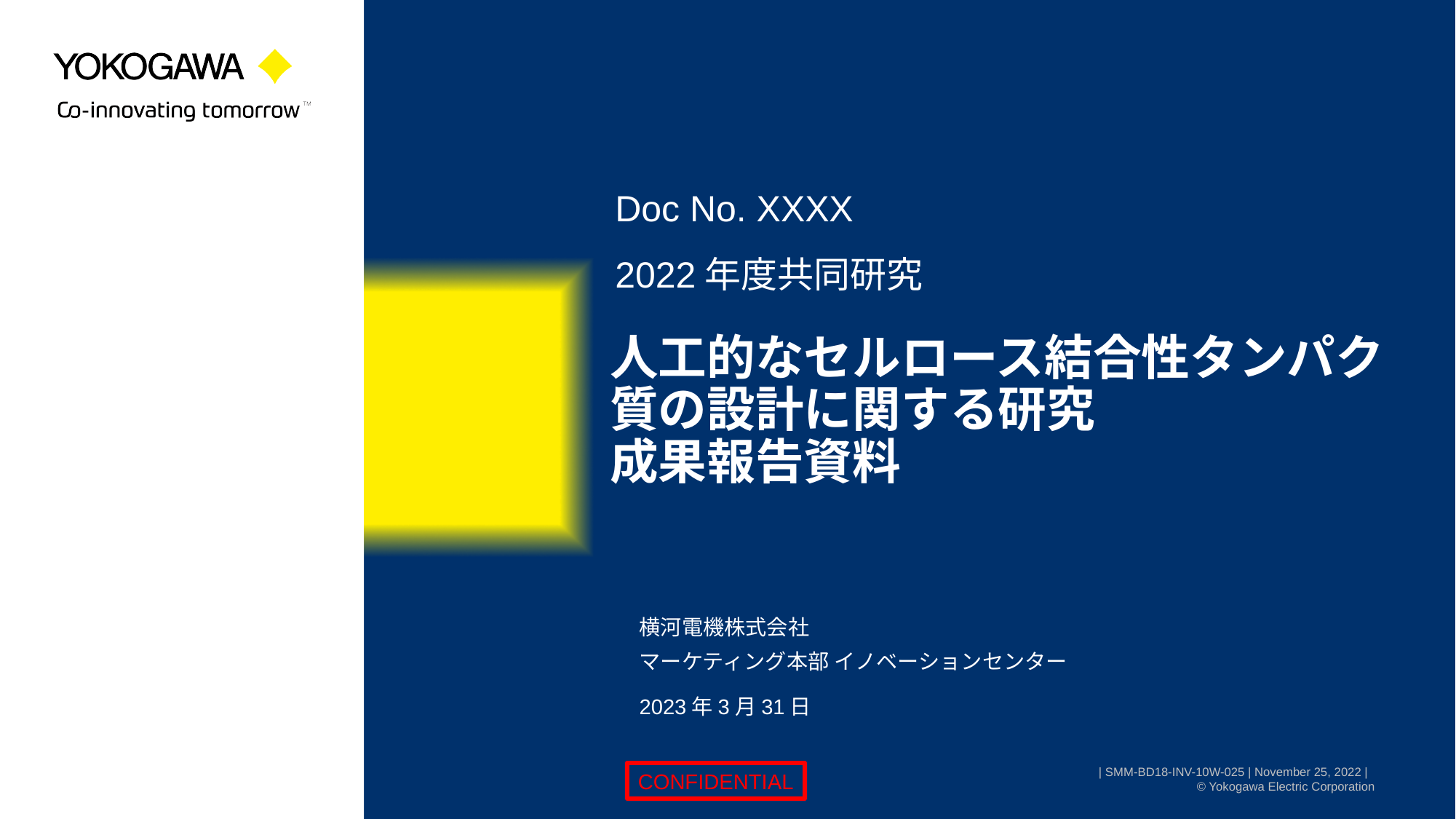

Doc No. XXXX
2022年度共同研究
# 人工的なセルロース結合性タンパク質の設計に関する研究 成果報告資料

横河電機株式会社
マーケティング本部 イノベーションセンター
2023年3月31日